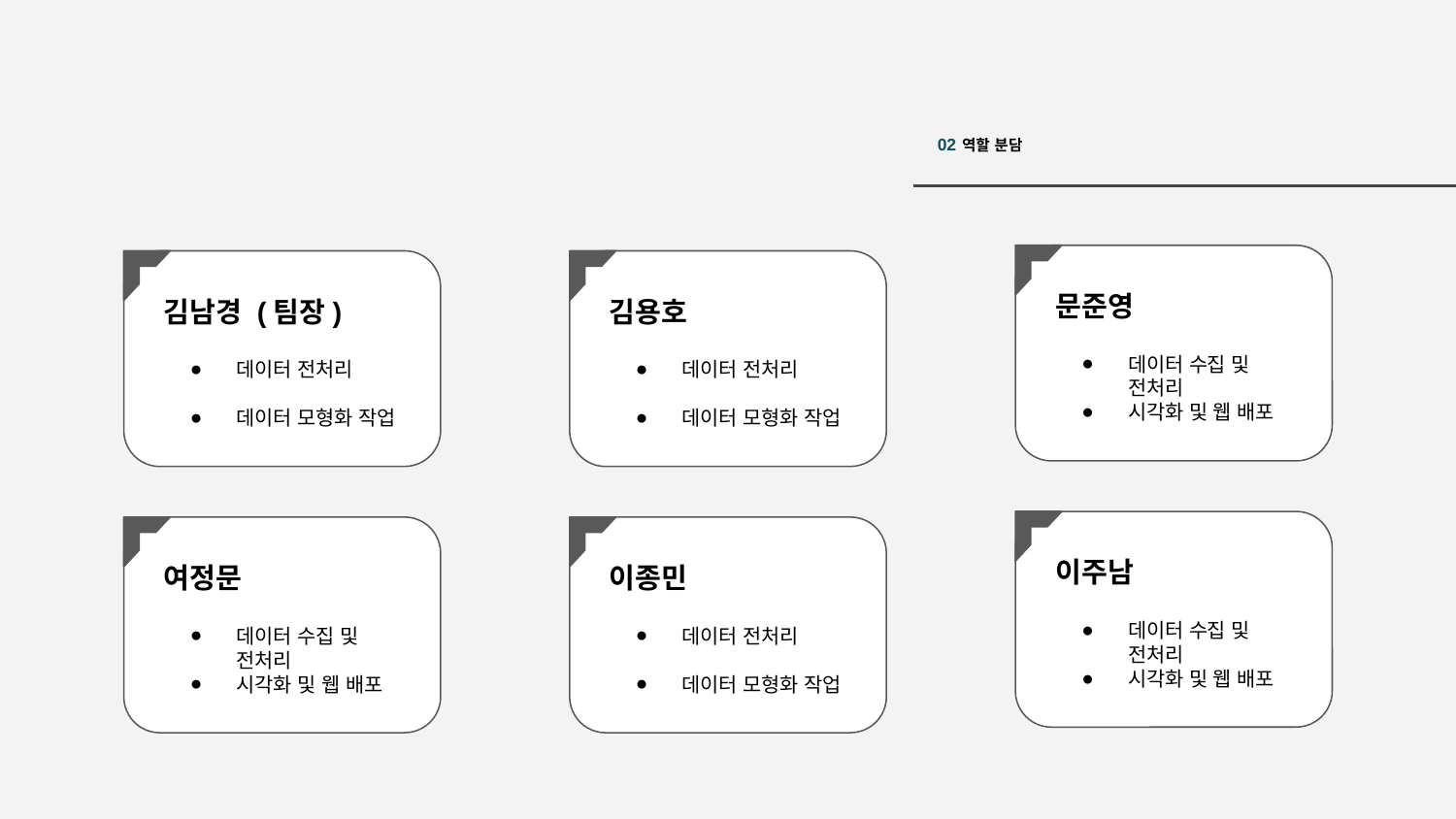

02 역할 분담

문준영

데이터 수집 및 전처리
시각화 및 웹 배포

김남경 (팀장)

데이터 전처리

데이터 모형화 작업

김용호

데이터 전처리

데이터 모형화 작업

이주남

데이터 수집 및 전처리
시각화 및 웹 배포

여정문

데이터 수집 및 전처리
시각화 및 웹 배포

이종민

데이터 전처리

데이터 모형화 작업